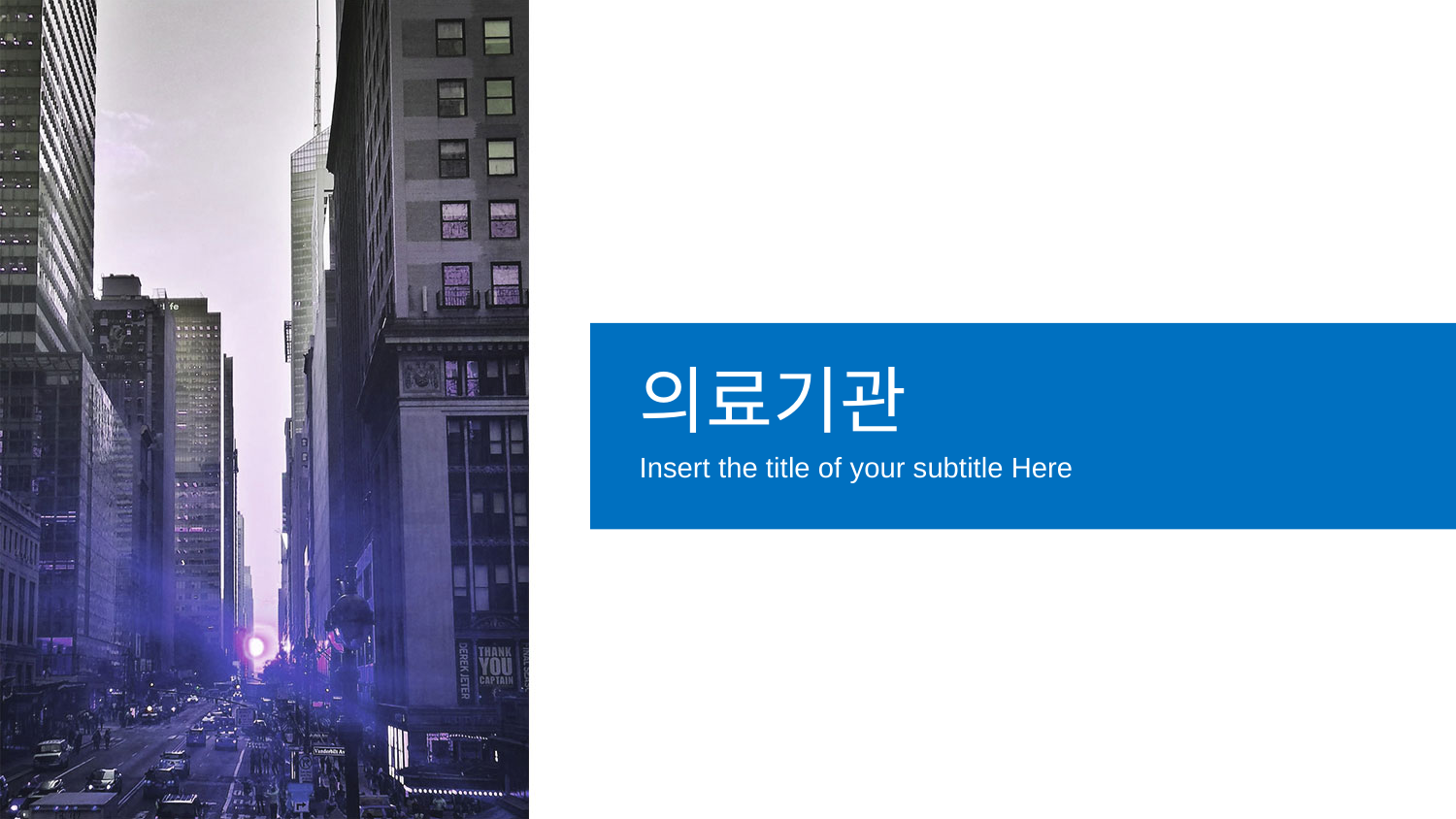

의료기관
Insert the title of your subtitle Here